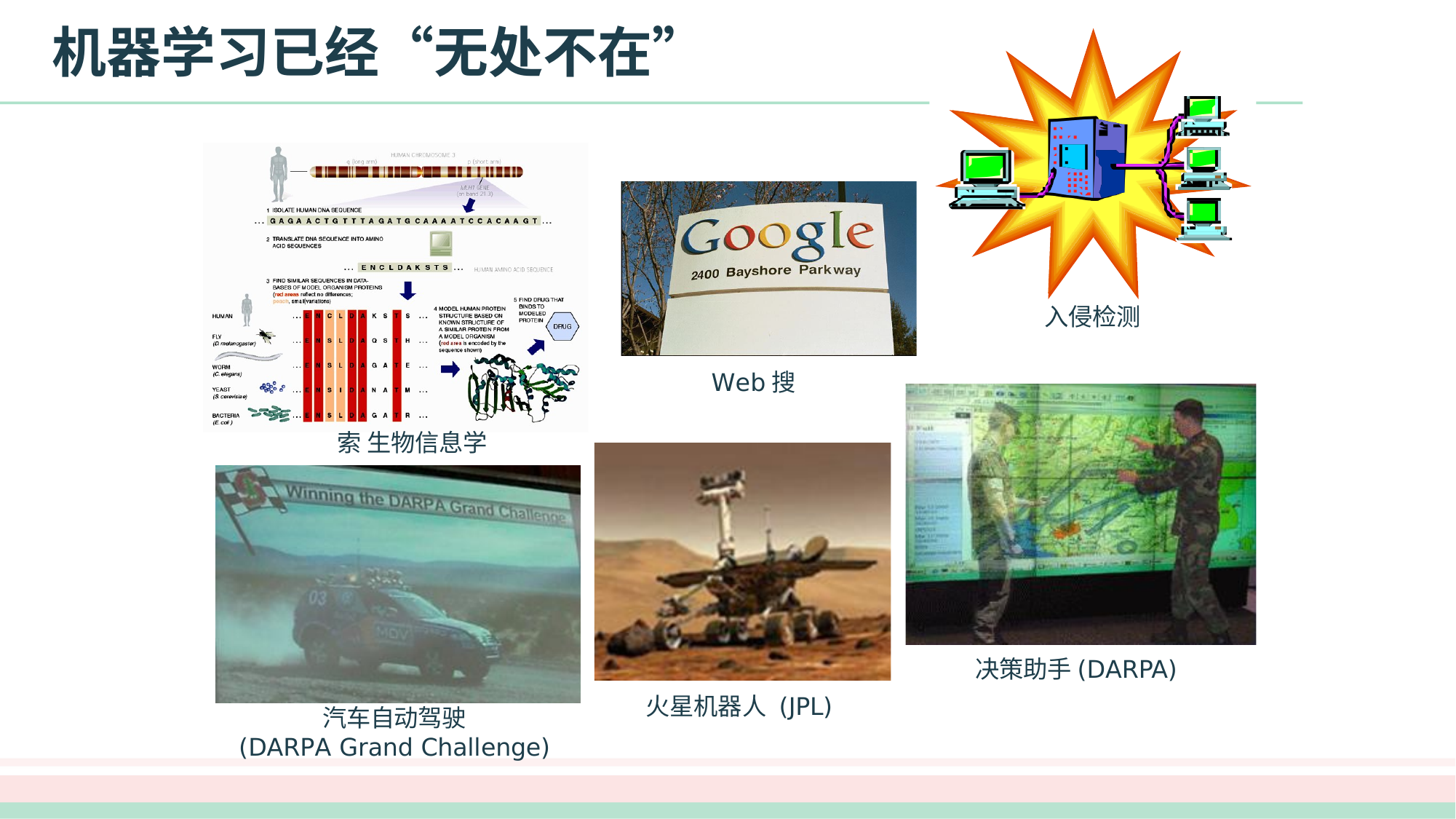

# 机器学习已经“无处不在”

入侵检测
Web搜索 生物信息学

决策助手(DARPA)
火星机器人 (JPL)
汽车自动驾驶
(DARPA Grand Challenge)